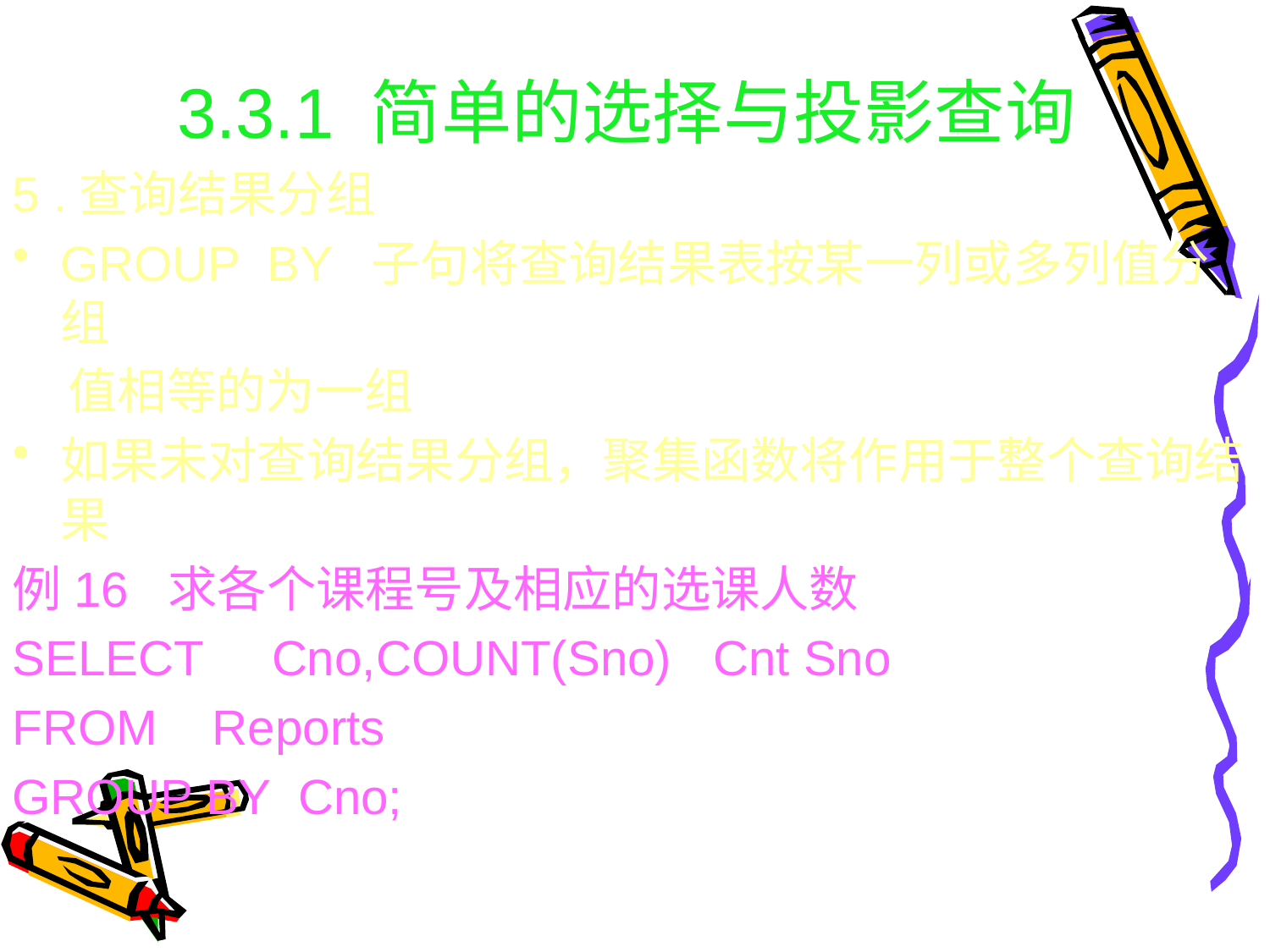

# 3.3.1 简单的选择与投影查询
5 .查询结果分组
GROUP  BY  子句将查询结果表按某一列或多列值分组
    值相等的为一组
如果未对查询结果分组，聚集函数将作用于整个查询结果
例16  求各个课程号及相应的选课人数
SELECT     Cno,COUNT(Sno)   Cnt Sno
FROM    Reports
GROUP BY  Cno;